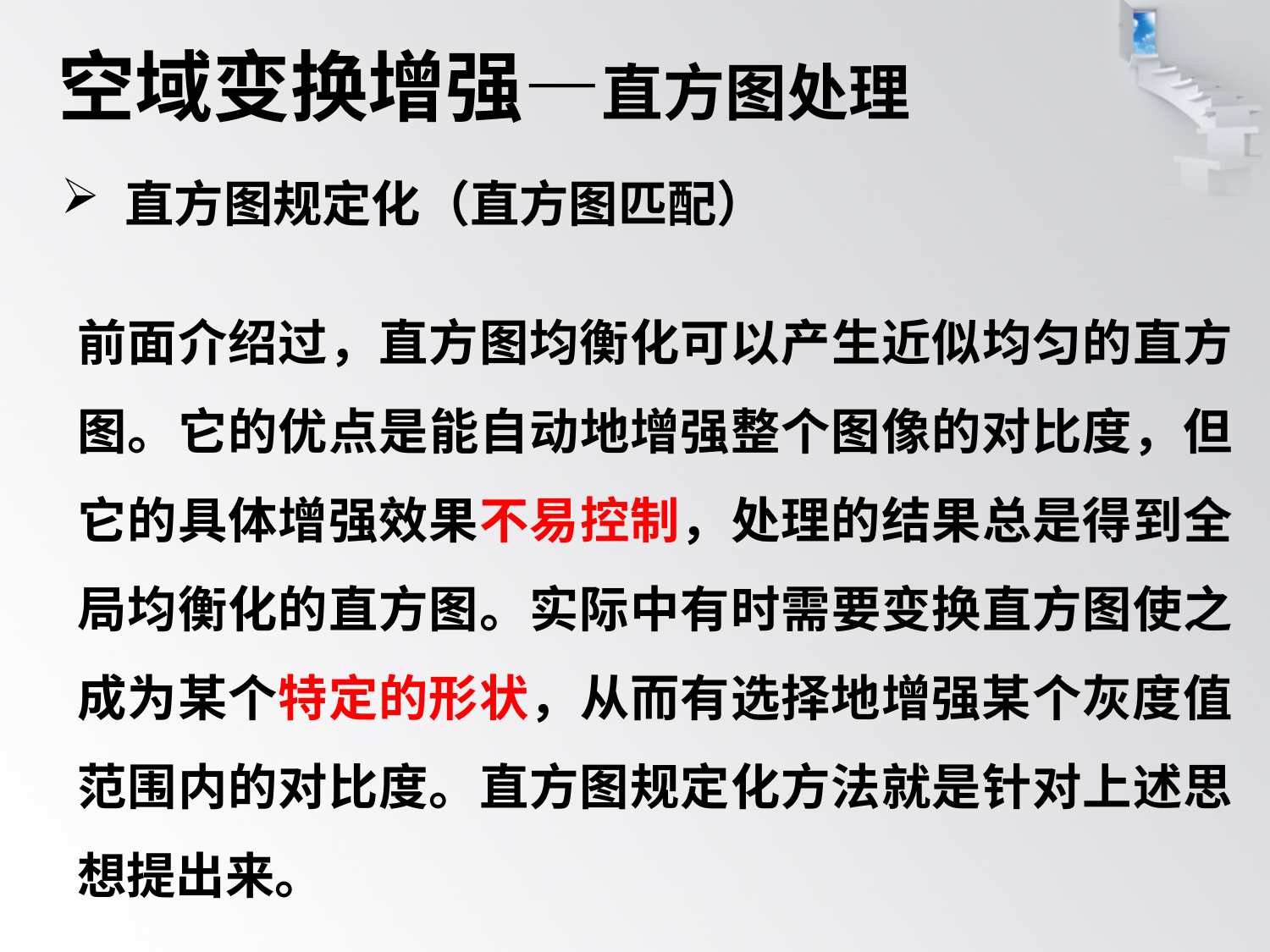

# 空域变换增强—直方图处理
直方图规定化（直方图匹配）
前面介绍过，直方图均衡化可以产生近似均匀的直方图。它的优点是能自动地增强整个图像的对比度，但它的具体增强效果不易控制，处理的结果总是得到全局均衡化的直方图。实际中有时需要变换直方图使之成为某个特定的形状，从而有选择地增强某个灰度值范围内的对比度。直方图规定化方法就是针对上述思想提出来。